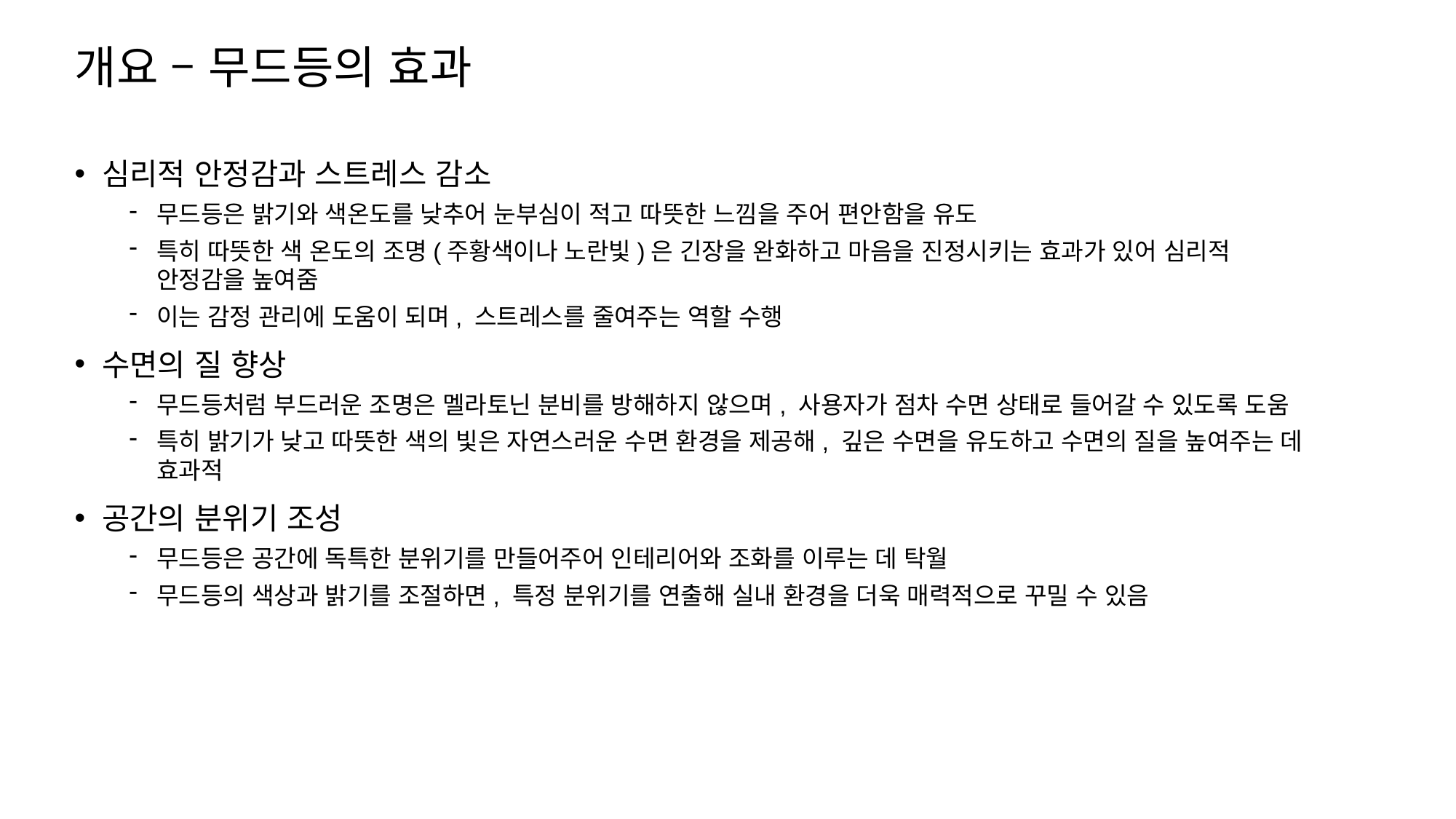

# 개요 – 무드등의 효과
심리적 안정감과 스트레스 감소
무드등은 밝기와 색온도를 낮추어 눈부심이 적고 따뜻한 느낌을 주어 편안함을 유도
특히 따뜻한 색 온도의 조명(주황색이나 노란빛)은 긴장을 완화하고 마음을 진정시키는 효과가 있어 심리적 안정감을 높여줌
이는 감정 관리에 도움이 되며, 스트레스를 줄여주는 역할 수행
수면의 질 향상
무드등처럼 부드러운 조명은 멜라토닌 분비를 방해하지 않으며, 사용자가 점차 수면 상태로 들어갈 수 있도록 도움
특히 밝기가 낮고 따뜻한 색의 빛은 자연스러운 수면 환경을 제공해, 깊은 수면을 유도하고 수면의 질을 높여주는 데 효과적
공간의 분위기 조성
무드등은 공간에 독특한 분위기를 만들어주어 인테리어와 조화를 이루는 데 탁월
무드등의 색상과 밝기를 조절하면, 특정 분위기를 연출해 실내 환경을 더욱 매력적으로 꾸밀 수 있음